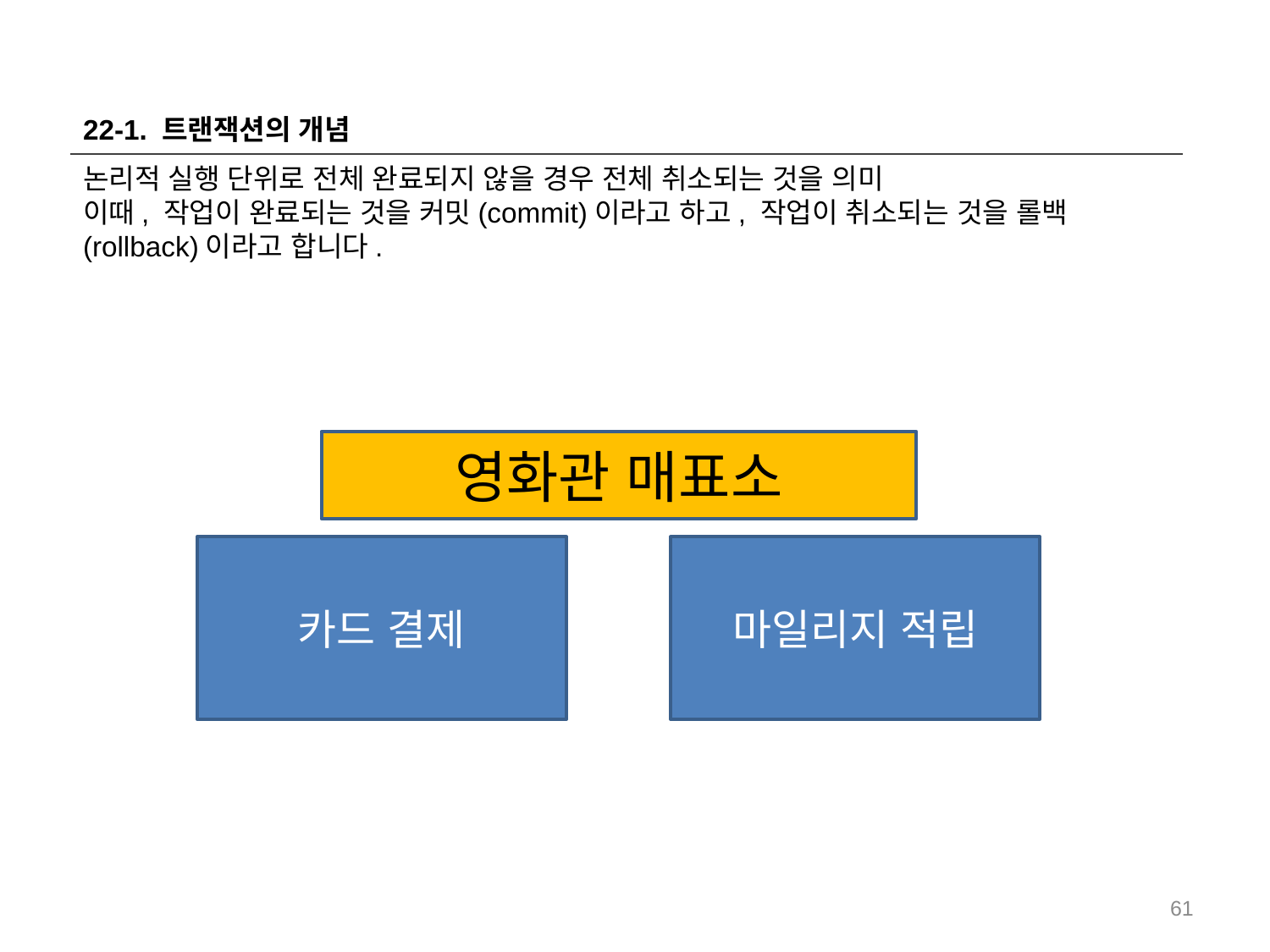

22-1. 트랜잭션의 개념
논리적 실행 단위로 전체 완료되지 않을 경우 전체 취소되는 것을 의미
이때, 작업이 완료되는 것을 커밋(commit)이라고 하고, 작업이 취소되는 것을 롤백(rollback)이라고 합니다.
영화관 매표소
카드 결제
마일리지 적립
61